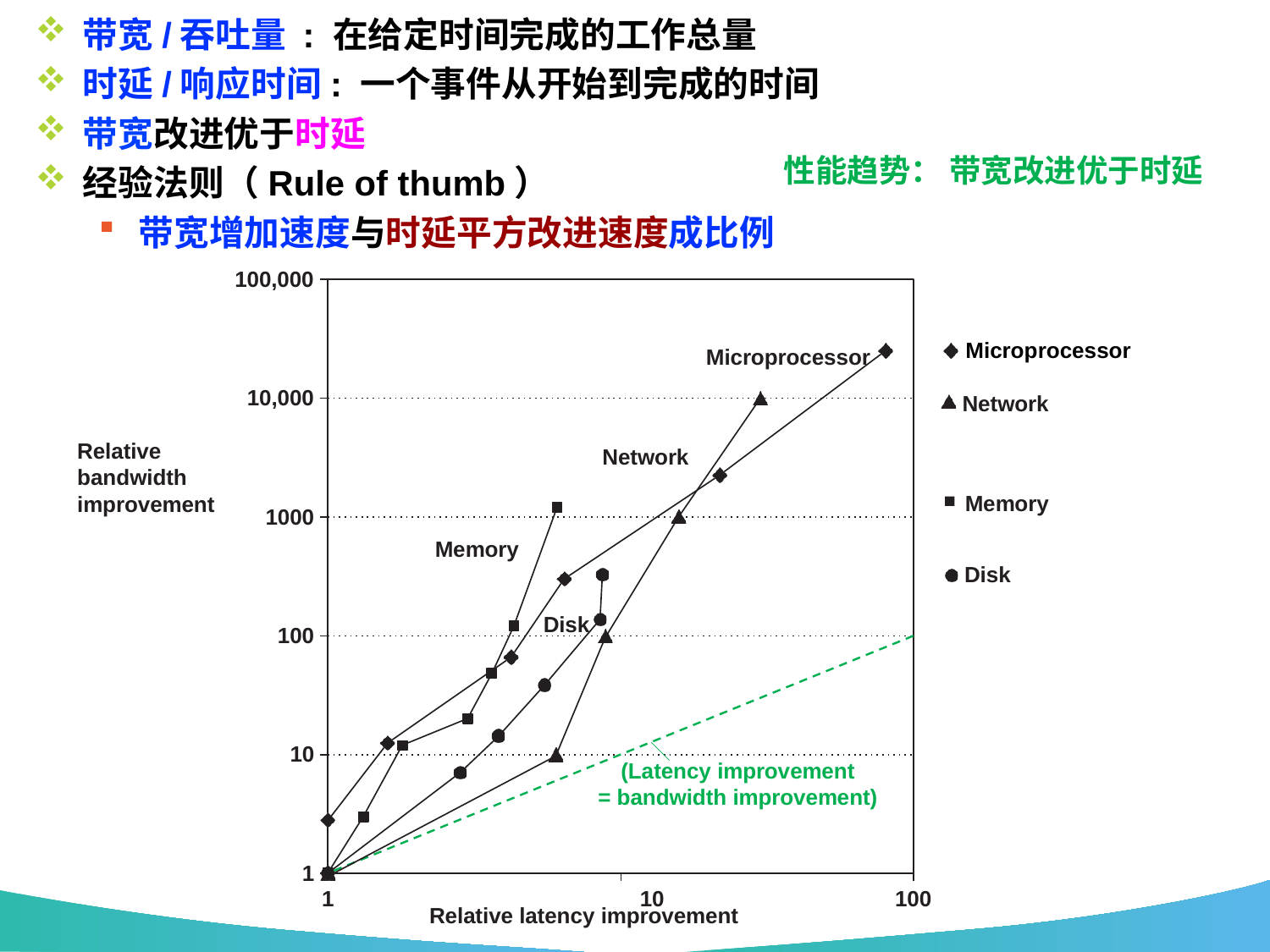

带宽/吞吐量 : 在给定时间完成的工作总量
时延/响应时间: 一个事件从开始到完成的时间
带宽改进优于时延
经验法则（Rule of thumb）
带宽增加速度与时延平方改进速度成比例
# 性能趋势： 带宽改进优于时延
100,000

Microprocessor
Microprocessor

10,000
Network

Relative bandwidth improvement
Network

Memory

1000

Memory
Disk

Disk

100

10

(Latency improvement
= bandwidth improvement)

1

10

1
100
Relative latency improvement